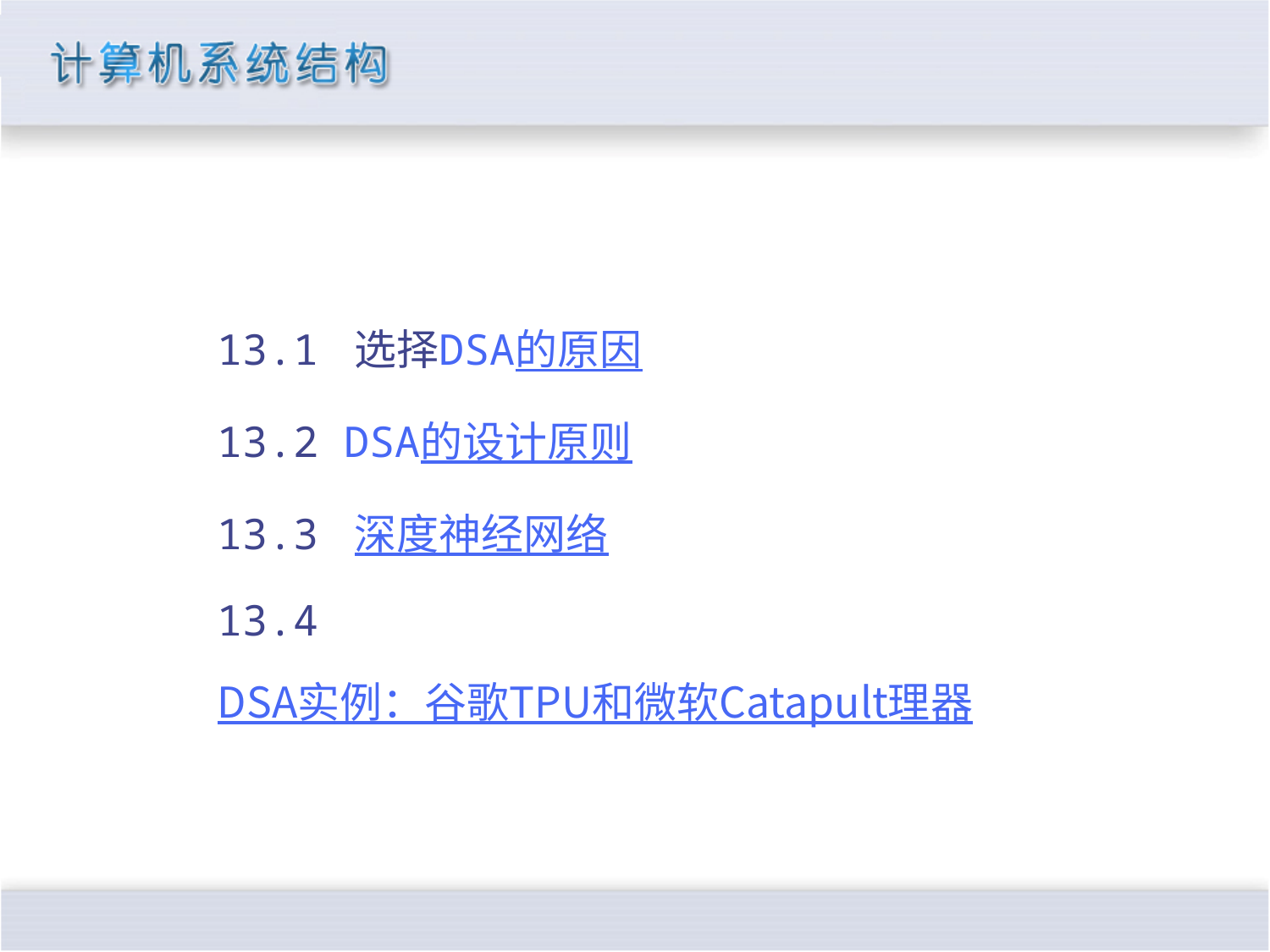

13.1 选择DSA的原因
13.2 DSA的设计原则
13.3 深度神经网络
13.4 DSA实例：谷歌TPU和微软Catapult理器